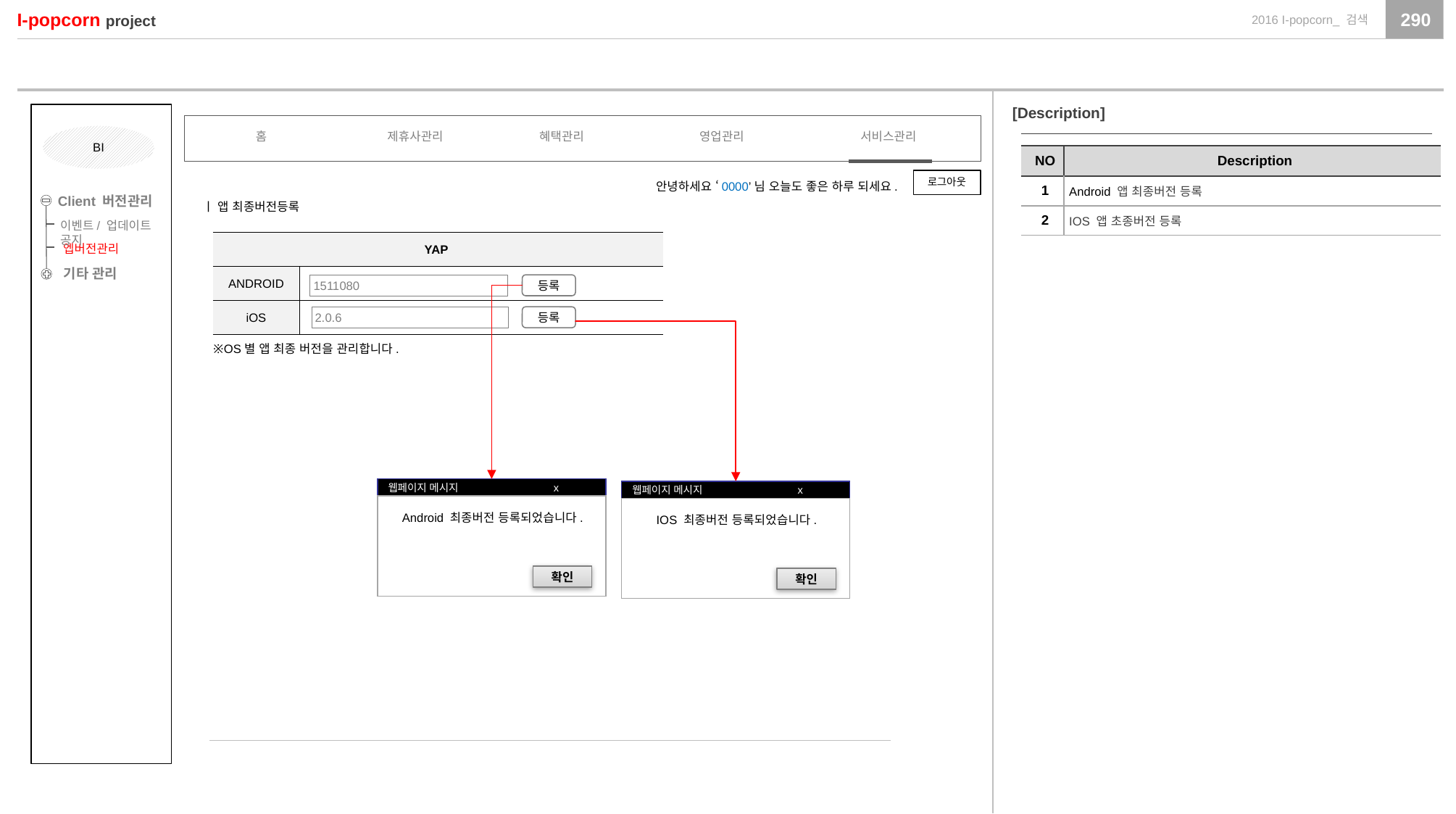

[Description]

홈
제휴사관리
혜택관리
영업관리
서비스관리
BI
| NO | Description |
| --- | --- |
| 1 | Android 앱 최종버전 등록 |
| 2 | IOS 앱 초종버전 등록 |
로그아웃

안녕하세요 ‘0000’님 오늘도 좋은 하루 되세요.
Client 버전관리
ㅣ 앱 최종버전등록

이벤트/ 업데이트 공지
| YAP |  |
| --- | --- |
| ANDROID |  |
| iOS |  |
엡버전관리
기타 관리

 1511080
등록
 2.0.6
등록
※ OS별 앱 최종 버전을 관리합니다.
웹페이지 메시지                                x

Android 최종버전 등록되었습니다.
확인
웹페이지 메시지                                x

IOS 최종버전 등록되었습니다.
확인